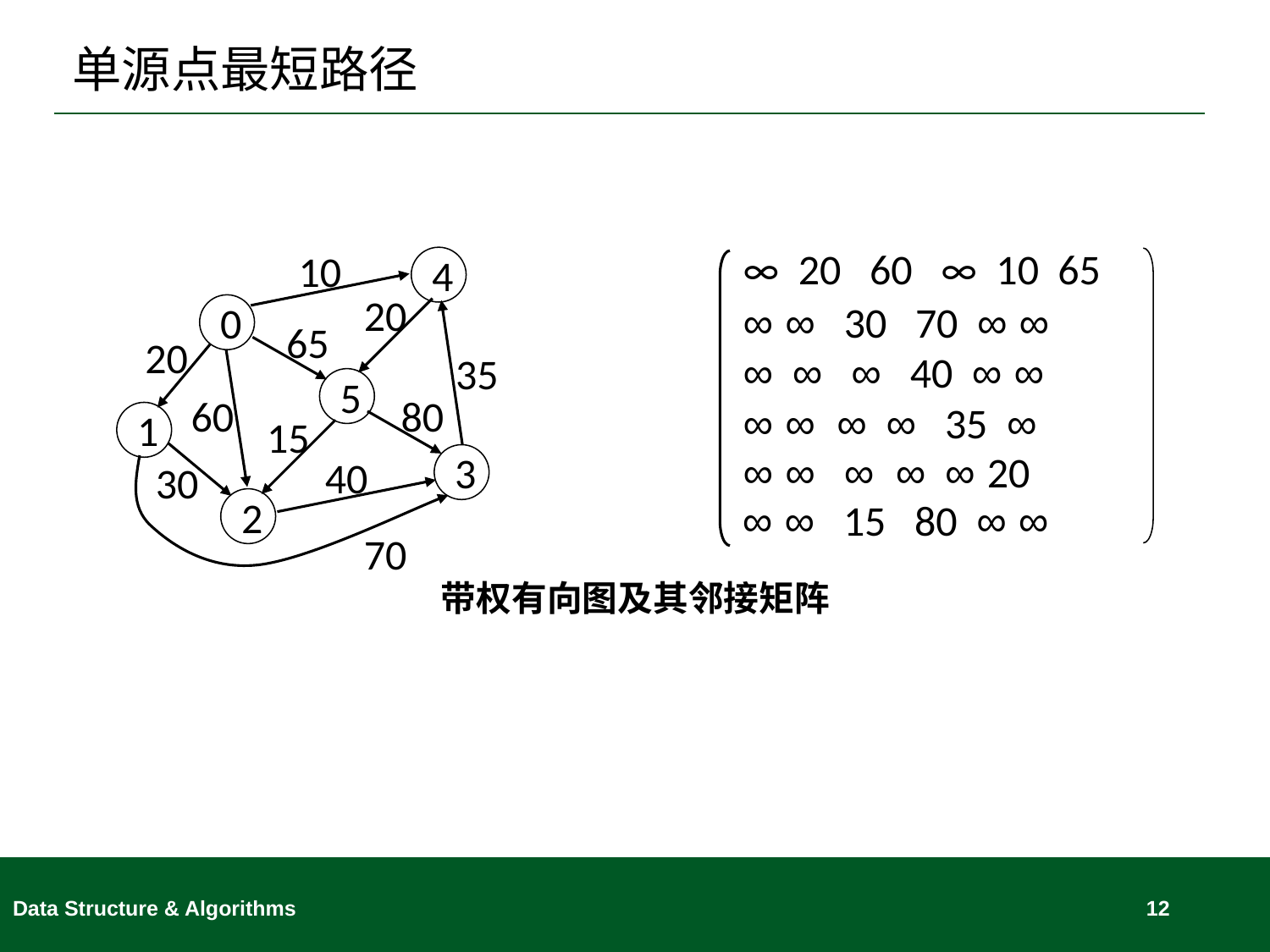

# 单源点最短路径
10

4
20

0

35
65

20

60
5
80

1
15

30
3
40

70
2
∞  20   60   ∞  10  65

∞ ∞   30   70  ∞ ∞
∞  ∞   ∞   40  ∞ ∞
∞ ∞  ∞  ∞   35  ∞
∞ ∞   ∞  ∞  ∞ 20
∞ ∞   15   80  ∞ ∞
带权有向图及其邻接矩阵
Data Structure & Algorithms
12